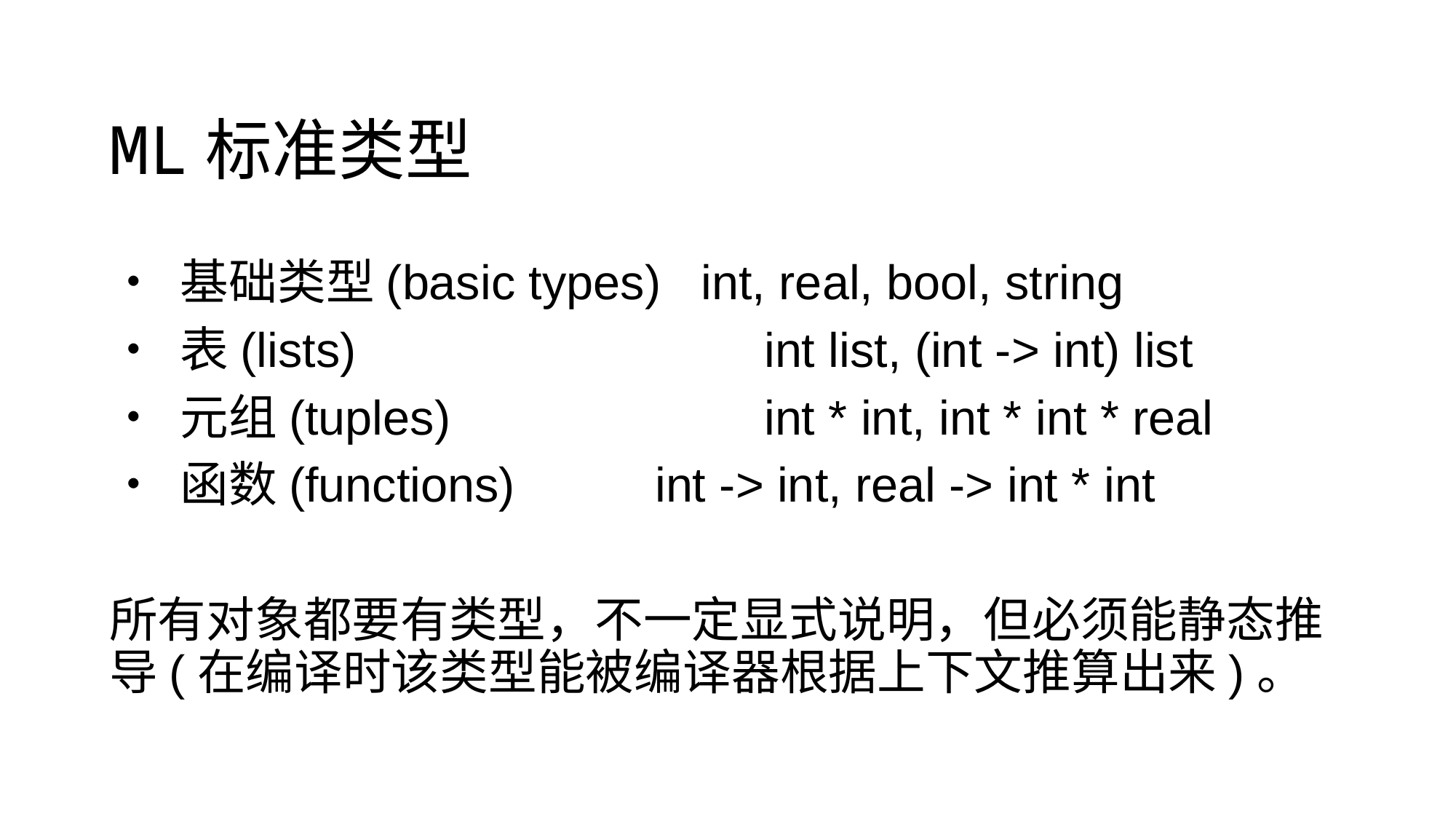

# ML标准类型
• 基础类型(basic types)   int, real, bool, string
• 表(lists) 				int list, (int -> int) list
• 元组(tuples) 			int * int, int * int * real
• 函数(functions)		int -> int, real -> int * int

所有对象都要有类型，不一定显式说明，但必须能静态推导(在编译时该类型能被编译器根据上下文推算出来)。